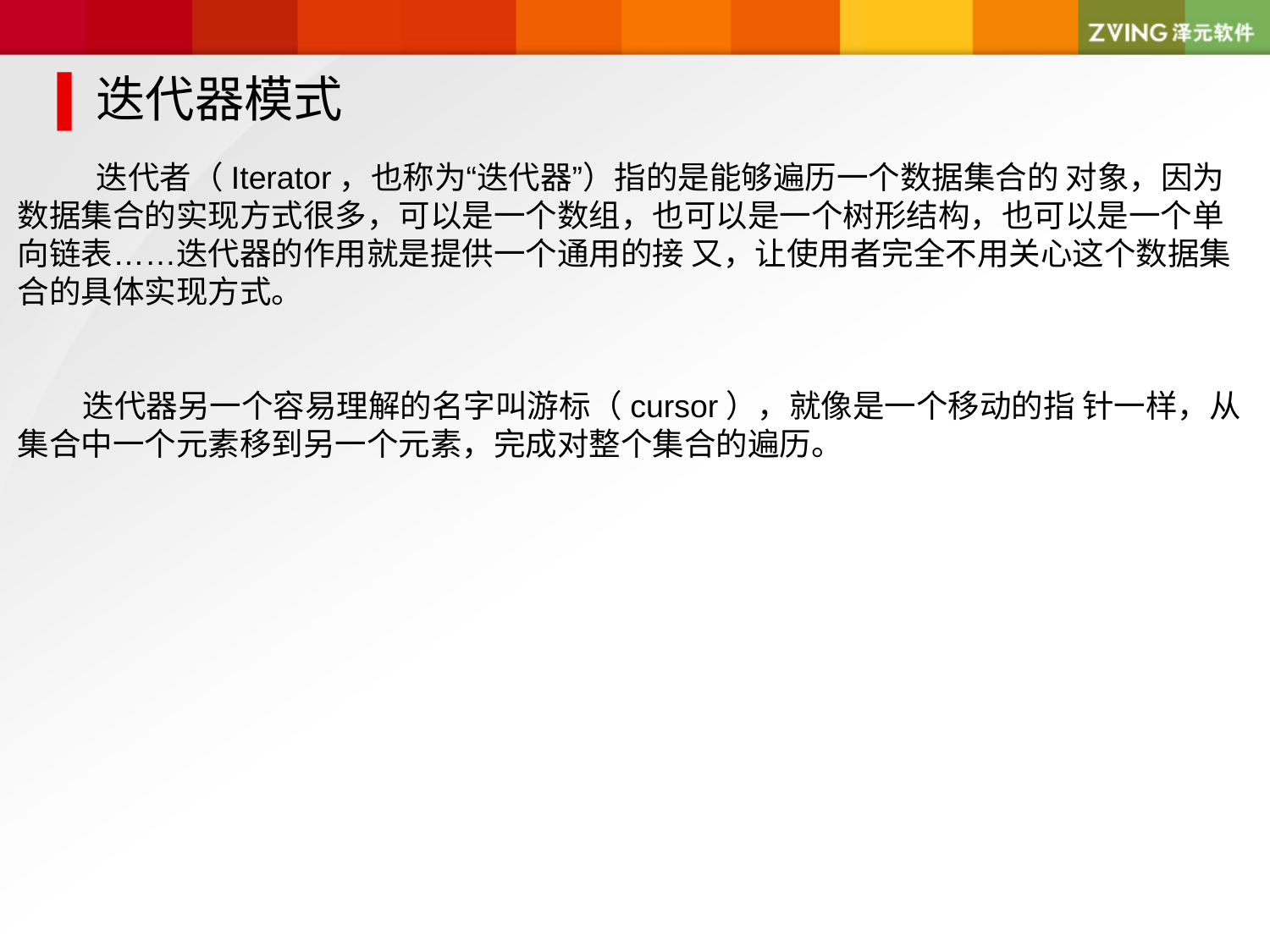

迭代器模式
        迭代者（Iterator，也称为“迭代器”）指的是能够遍历⼀个数据集合的 对象，因为数据集合的实现⽅式很多，可以是⼀个数组，也可以是⼀个树形结构，也可以是⼀个单向链表……迭代器的作⽤就是提供⼀个通⽤的接 ⼜，让使⽤者完全不⽤关⼼这个数据集合的具体实现⽅式。

        迭代器另⼀个容易理解的名字叫游标（cursor），就像是⼀个移动的指 针⼀样，从集合中⼀个元素移到另⼀个元素，完成对整个集合的遍历。